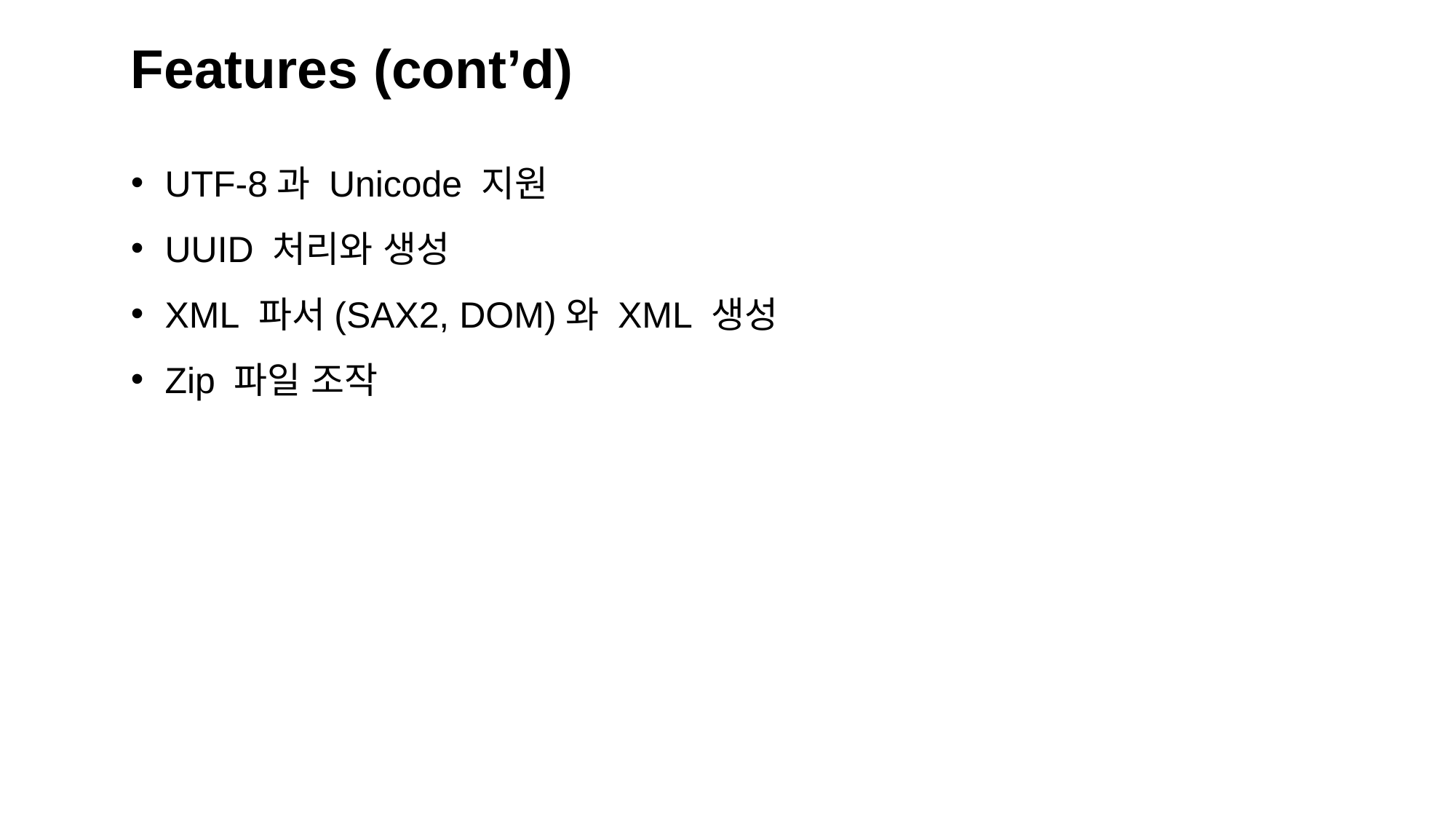

Features (cont’d)
UTF-8과 Unicode 지원
UUID 처리와 생성
XML 파서(SAX2, DOM)와 XML 생성
Zip 파일 조작